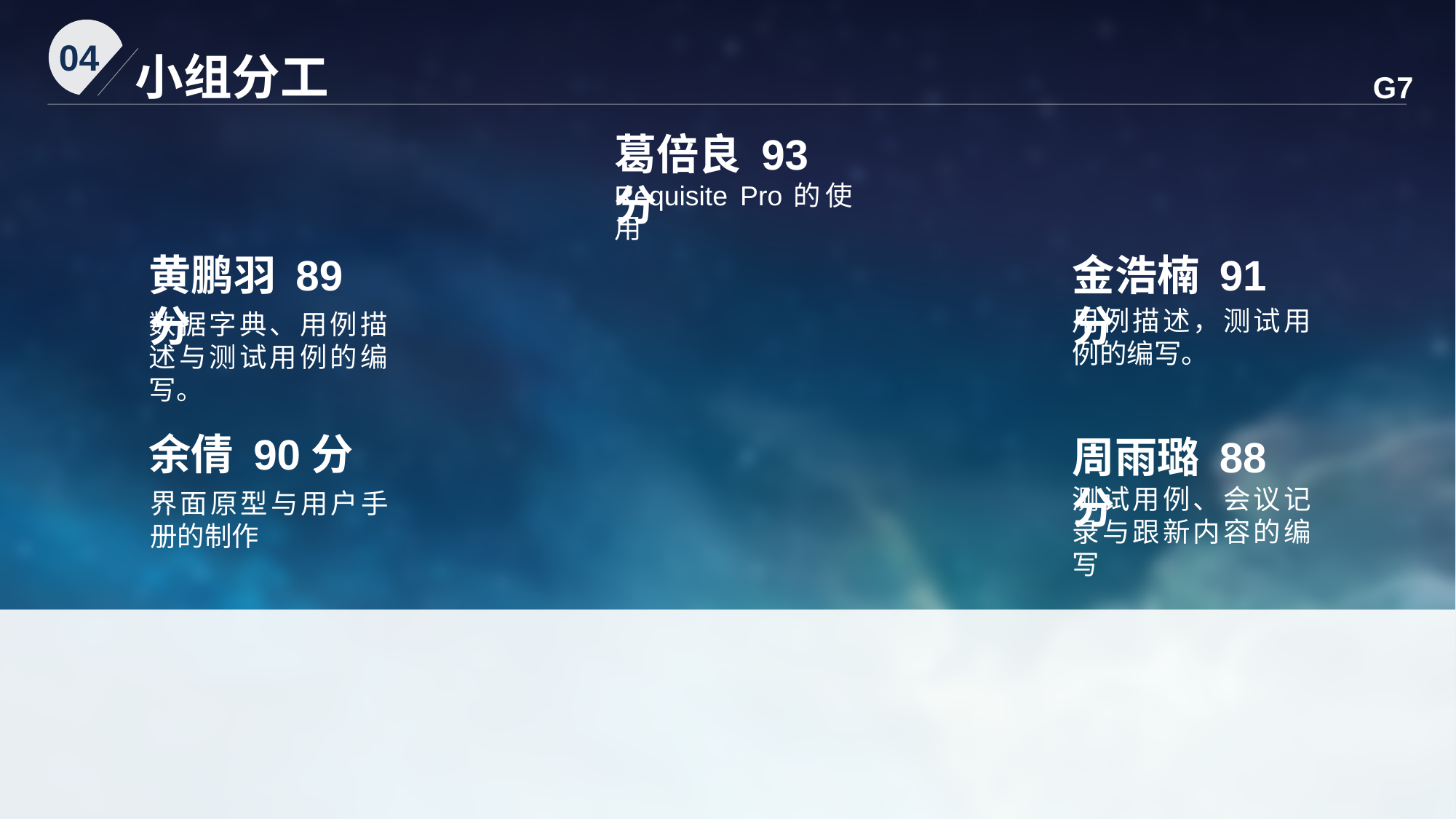

04
小组分工
G7
葛倍良 93分
Requisite Pro的使用
黄鹏羽 89分
金浩楠 91分
用例描述，测试用例的编写。
数据字典、用例描述与测试用例的编写。
余倩 90分
周雨璐 88分
测试用例、会议记录与跟新内容的编写
界面原型与用户手册的制作